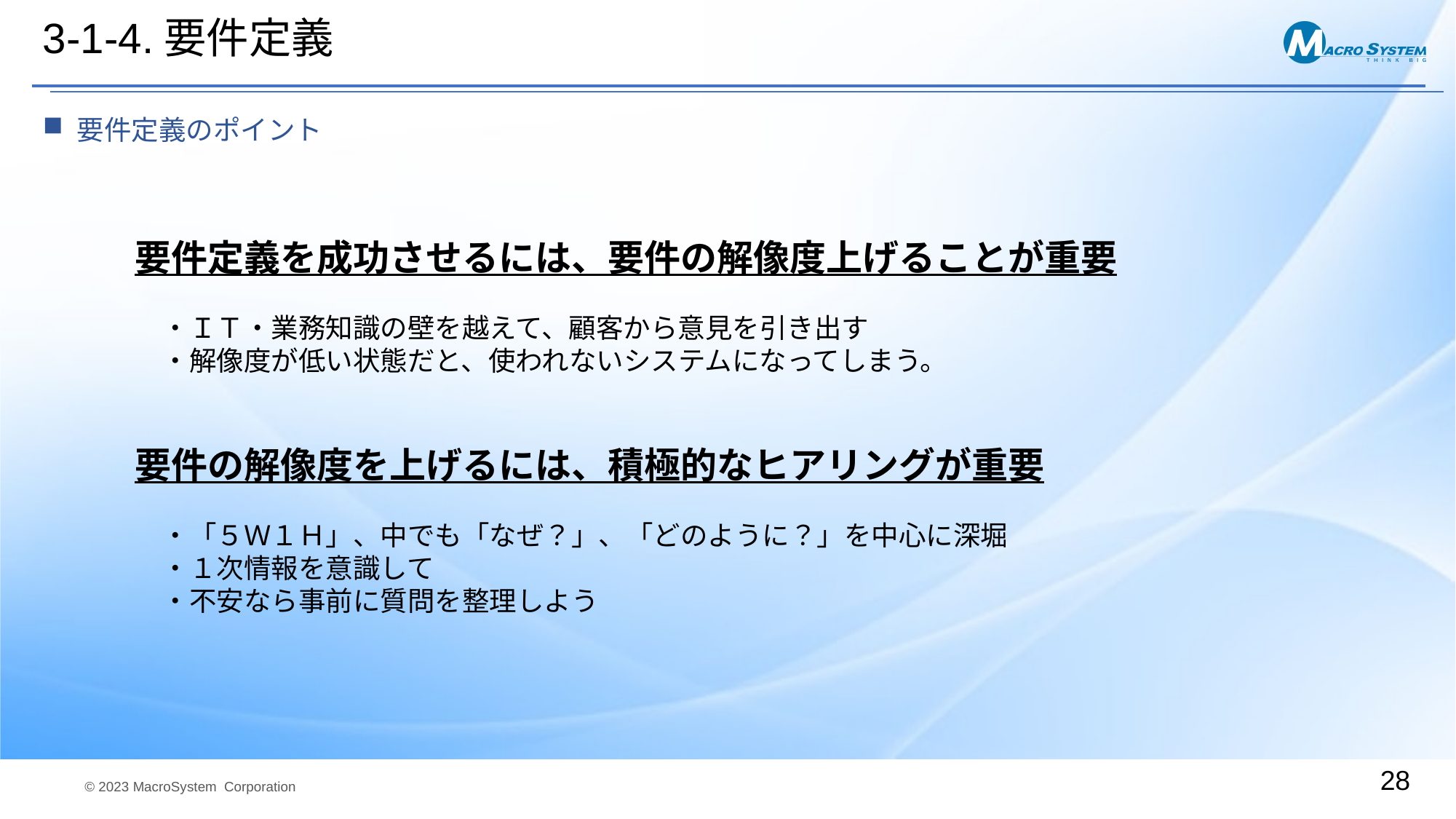

# 3-1-4.要件定義
要件定義のポイント
要件定義を成功させるには、要件の解像度上げることが重要

　・ＩＴ・業務知識の壁を越えて、顧客から意見を引き出す
　・解像度が低い状態だと、使われないシステムになってしまう。

要件の解像度を上げるには、積極的なヒアリングが重要

　・「５Ｗ１Ｈ」、中でも「なぜ？」、「どのように？」を中心に深堀
　・１次情報を意識して
　・不安なら事前に質問を整理しよう